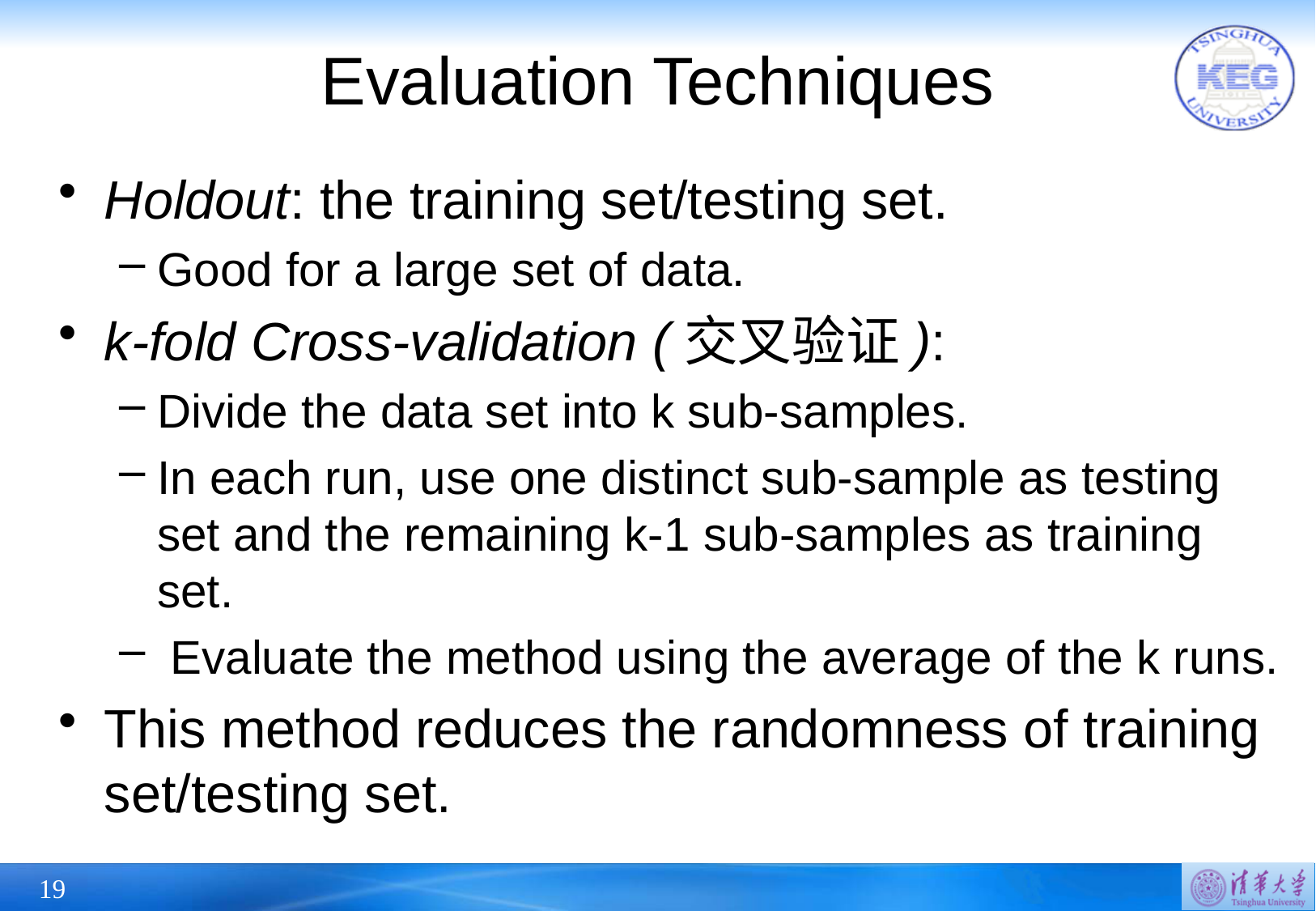

# Evaluation Techniques
Holdout: the training set/testing set.
Good for a large set of data.
k-fold Cross-validation (交叉验证):
Divide the data set into k sub-samples.
In each run, use one distinct sub-sample as testing set and the remaining k-1 sub-samples as training set.
 Evaluate the method using the average of the k runs.
This method reduces the randomness of training set/testing set.